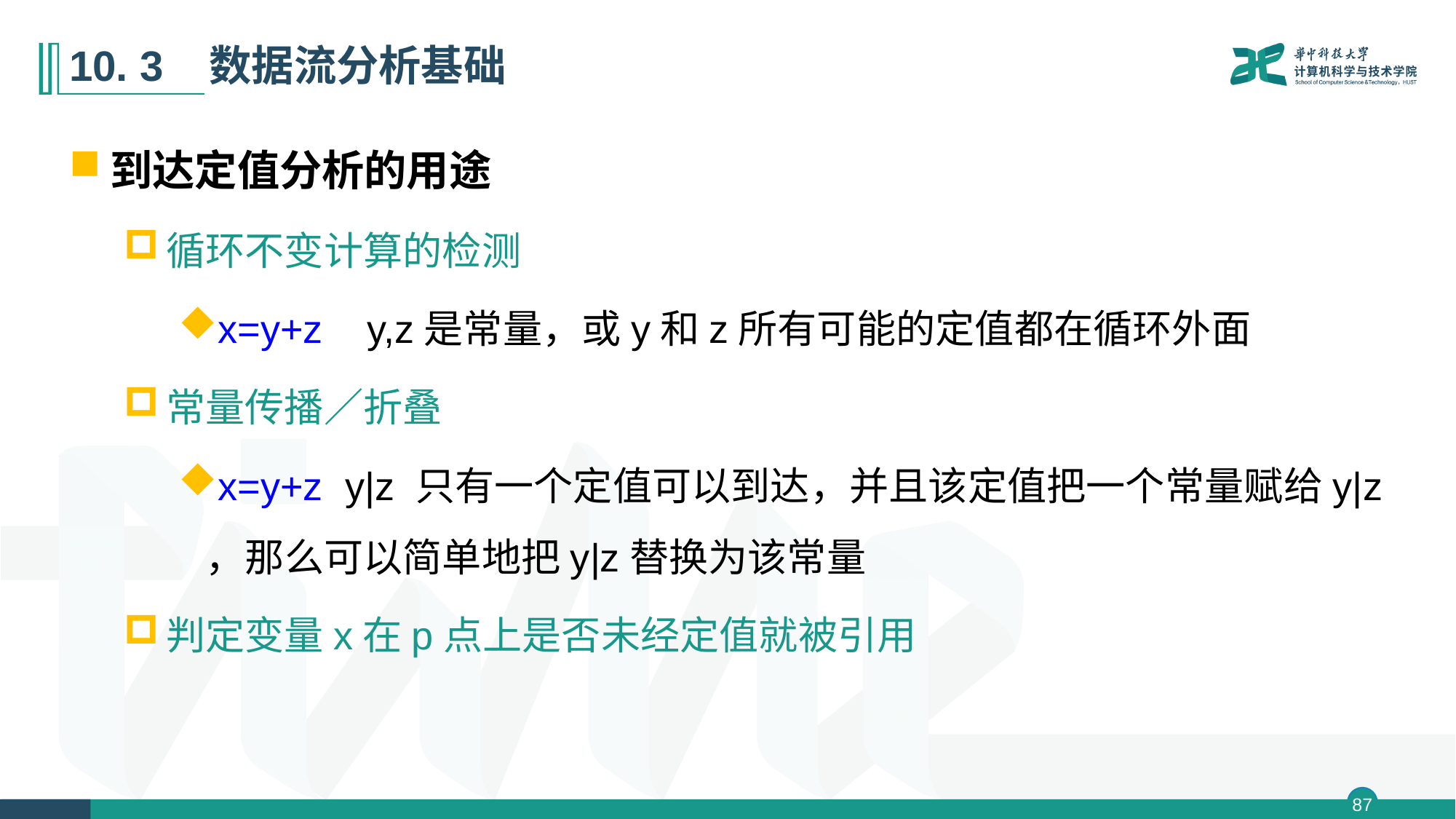

# 10. 3   数据流分析基础
到达定值分析的用途
循环不变计算的检测
x=y+z    y,z是常量，或y和z所有可能的定值都在循环外面
常量传播／折叠
x=y+z  y|z 只有一个定值可以到达，并且该定值把一个常量赋给y|z ，那么可以简单地把y|z替换为该常量
判定变量x在p点上是否未经定值就被引用